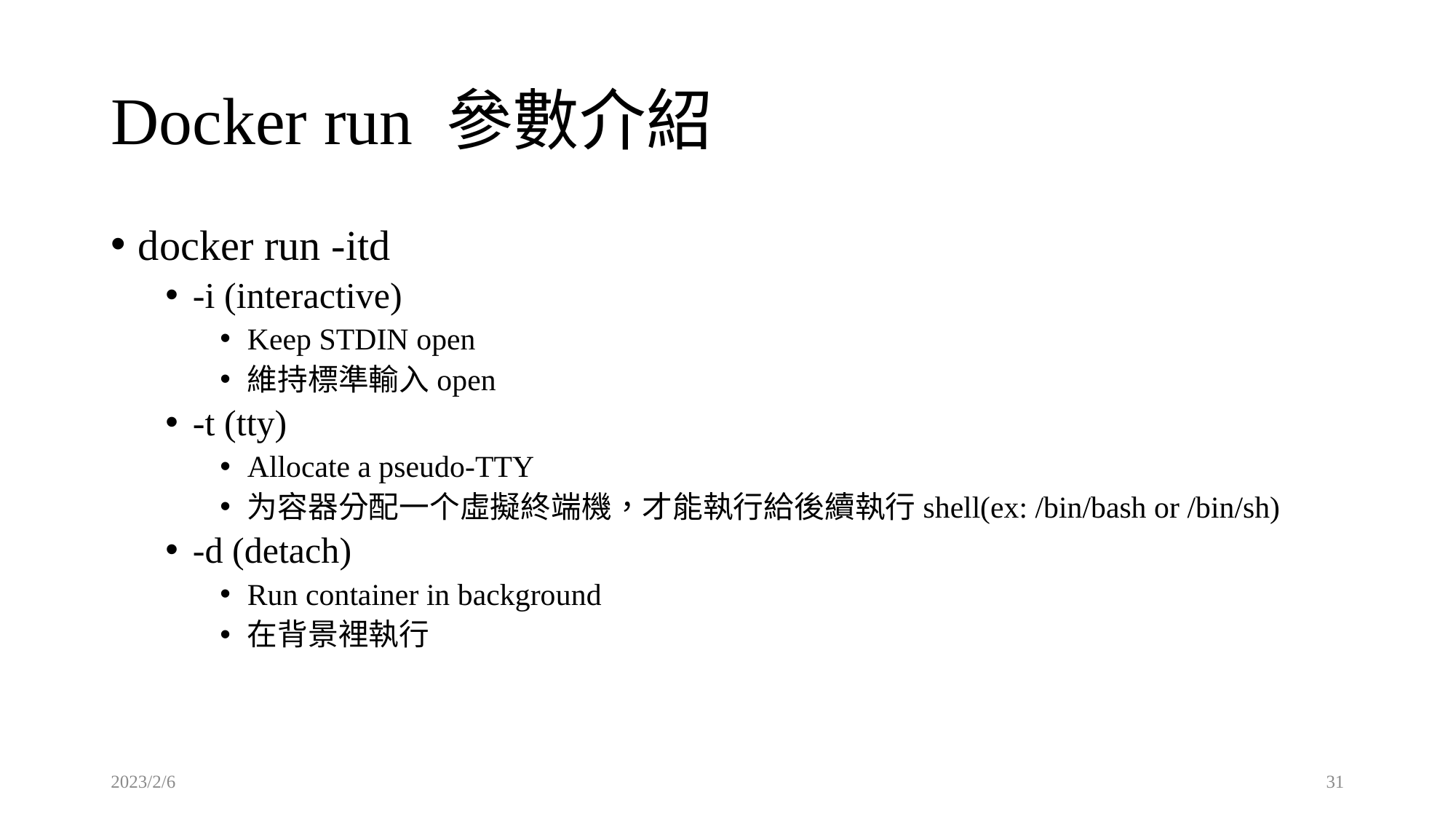

# Docker run 參數介紹
docker run -itd
-i (interactive)
Keep STDIN open
維持標準輸入open
-t (tty)
Allocate a pseudo-TTY
为容器分配一个虛擬終端機，才能執行給後續執行shell(ex: /bin/bash or /bin/sh)
-d (detach)
Run container in background
在背景裡執行
2023/2/6
31